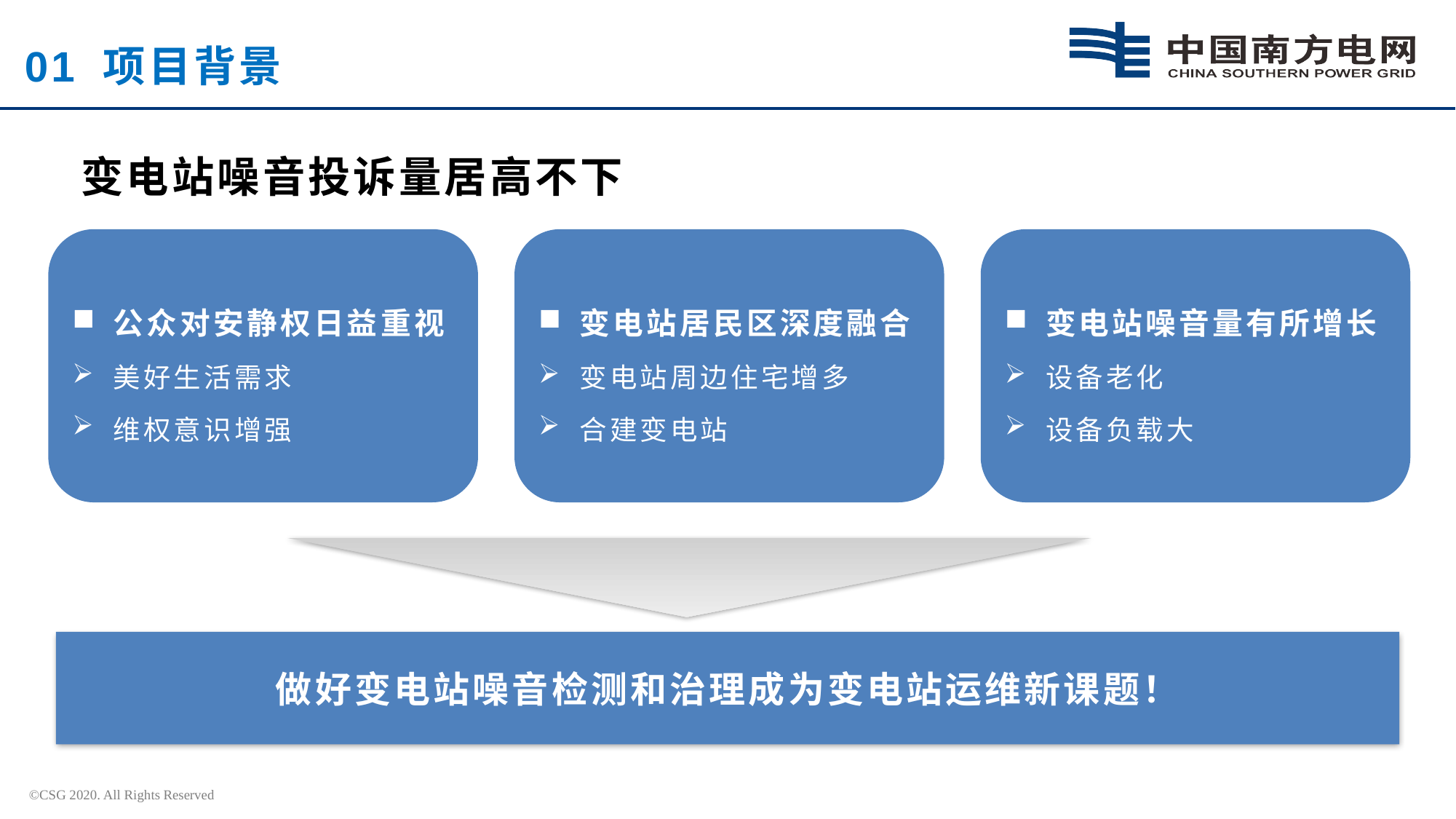

01 项目背景
变电站噪音投诉量居高不下
公众对安静权日益重视
美好生活需求
维权意识增强
变电站居民区深度融合
变电站周边住宅增多
合建变电站
变电站噪音量有所增长
设备老化
设备负载大

做好变电站噪音检测和治理成为变电站运维新课题！